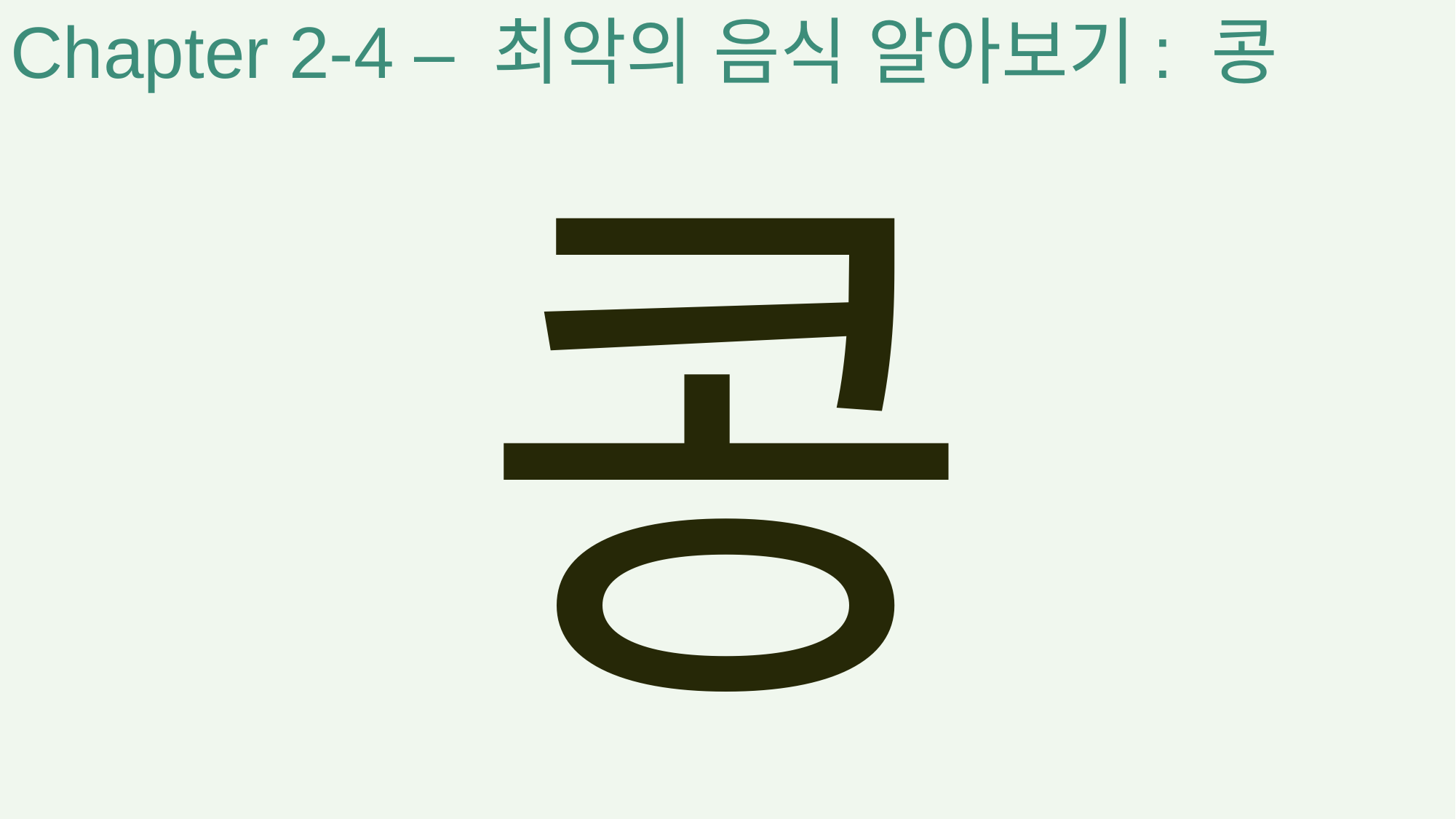

Chapter 2-4 – 최악의 음식 알아보기: 콩
콩